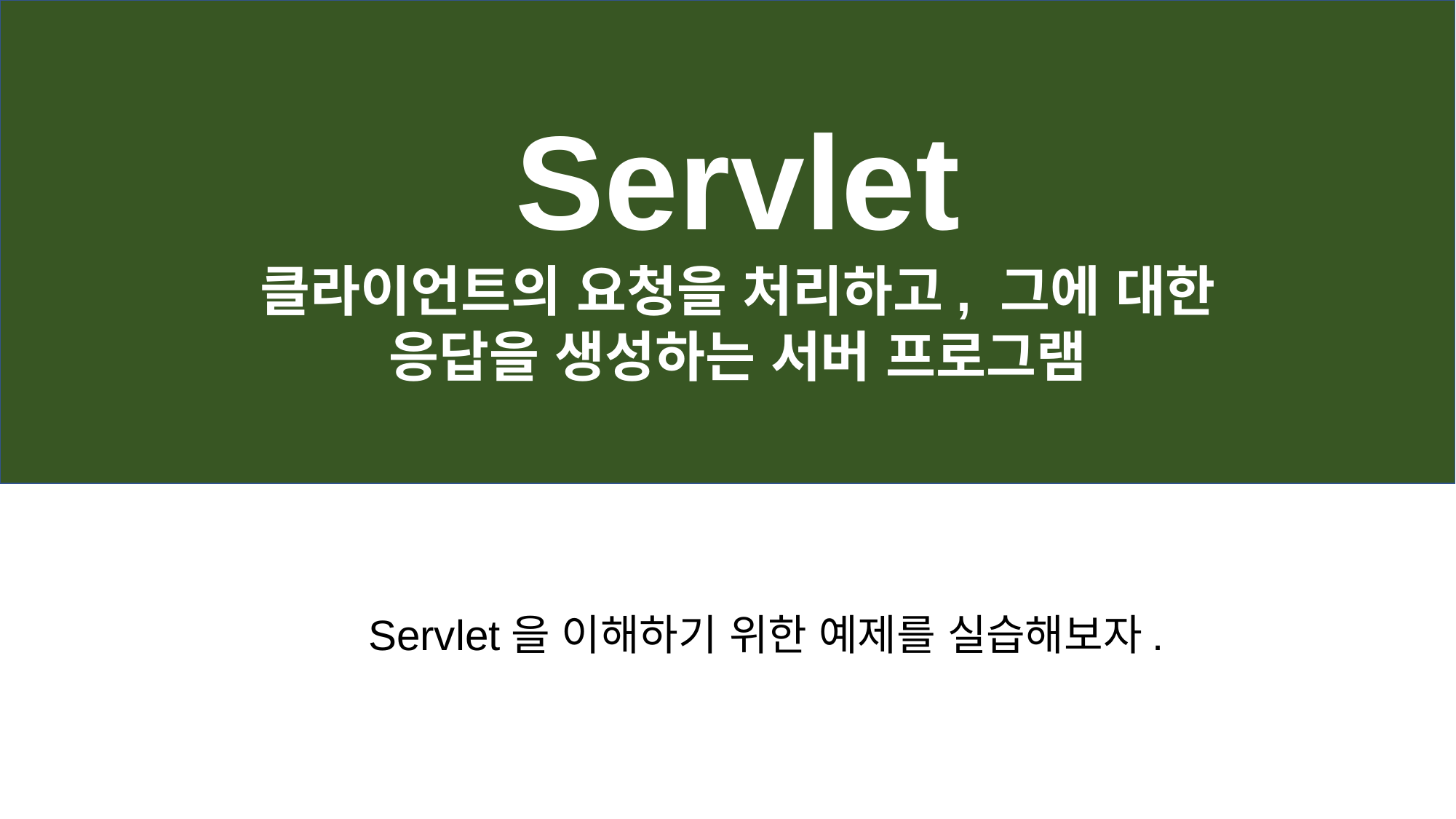

Servlet
클라이언트의 요청을 처리하고, 그에 대한
응답을 생성하는 서버 프로그램
Servlet을 이해하기 위한 예제를 실습해보자.